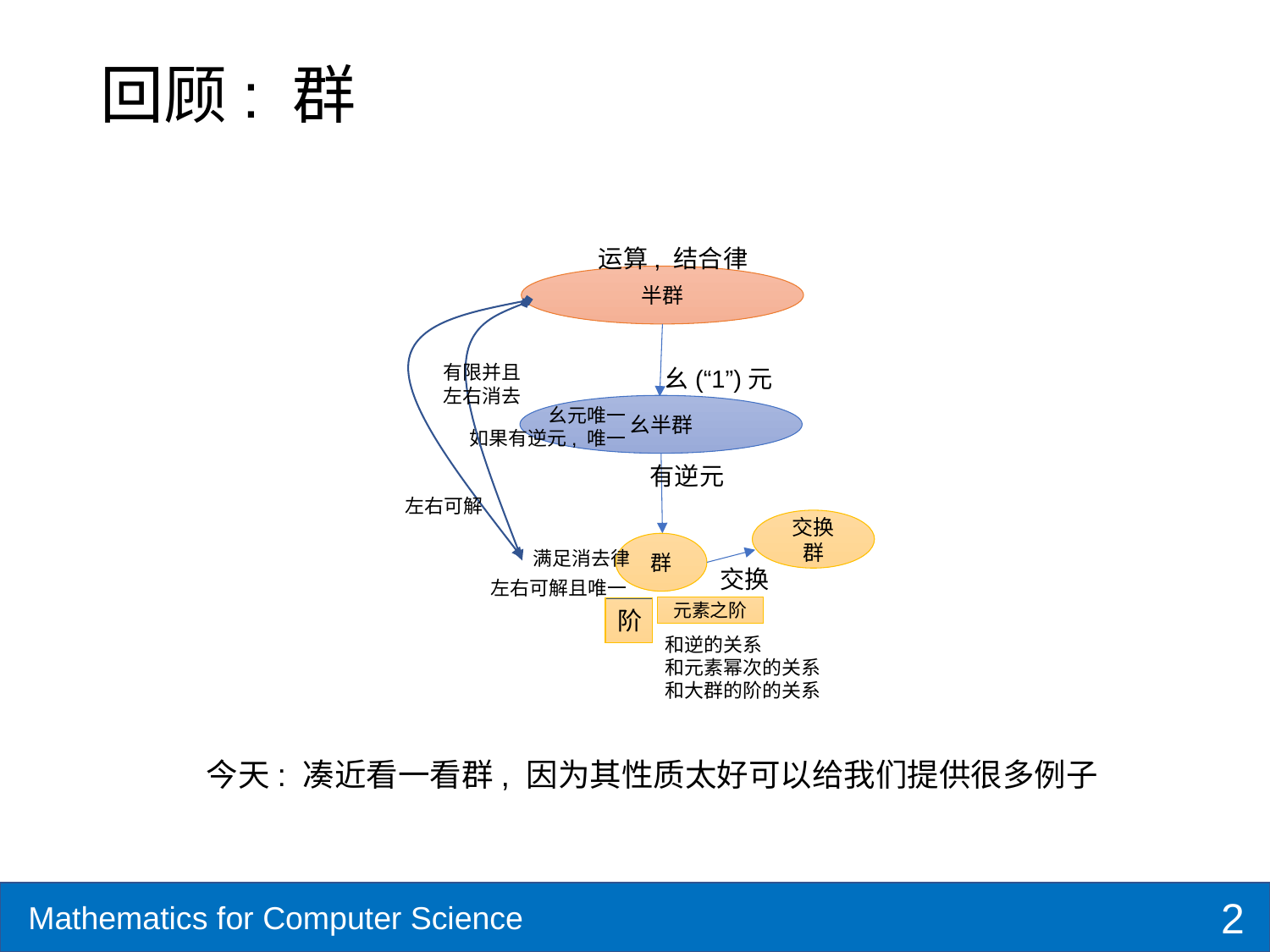

# 回顾: 群
运算, 结合律
半群
幺(“1”)元
幺半群
有逆元
交换群
群
交换

有限并且
左右消去
左右可解
满足消去律
左右可解且唯一
幺元唯一
如果有逆元, 唯一
元素之阶
阶
和逆的关系
和元素幂次的关系
和大群的阶的关系
今天: 凑近看一看群, 因为其性质太好可以给我们提供很多例子
2